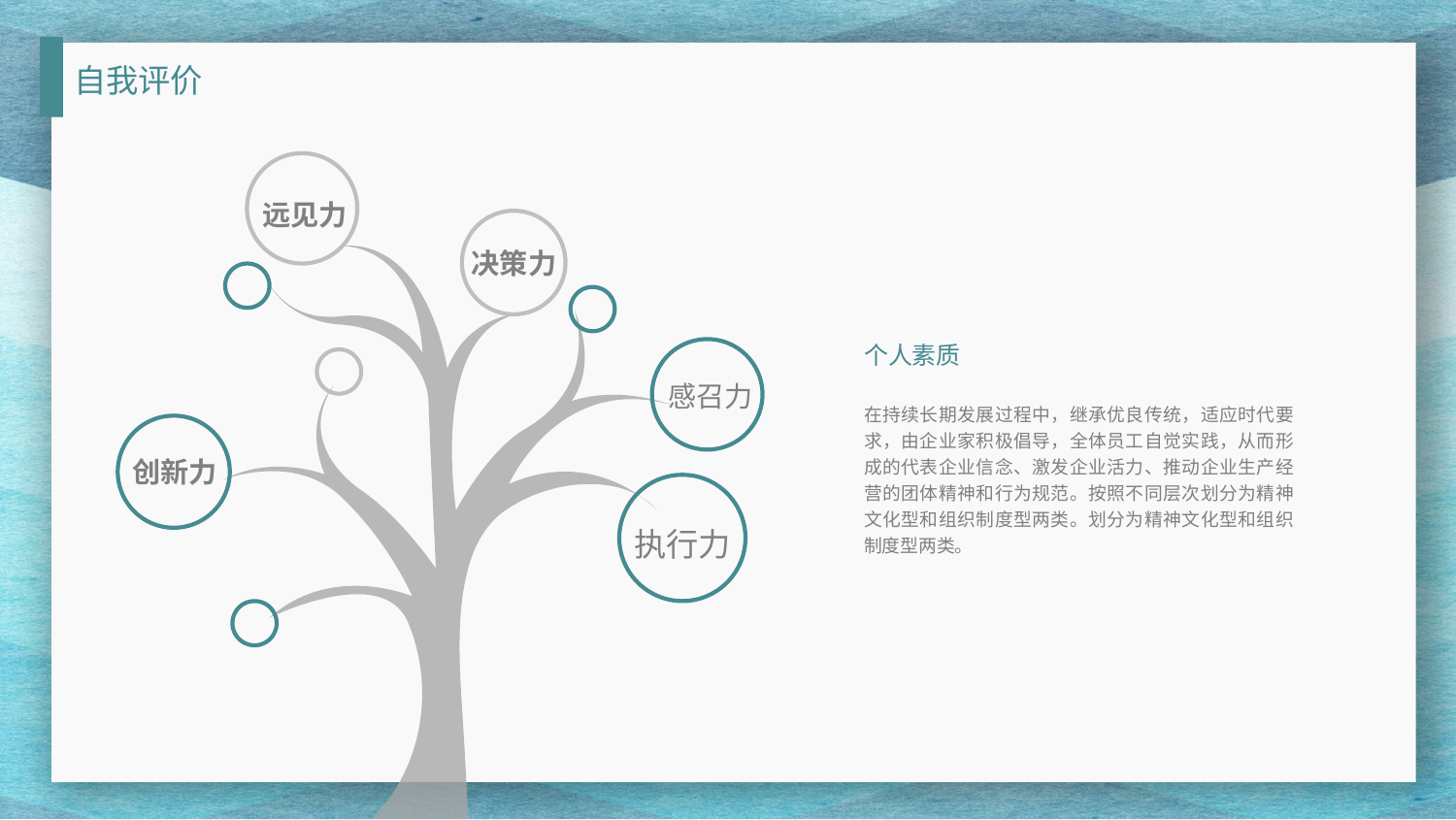

自我评价

远见力

决策力

个人素质

感召力

在持续长期发展过程中，继承优良传统，适应时代要求，由企业家积极倡导，全体员工自觉实践，从而形成的代表企业信念、激发企业活力、推动企业生产经营的团体精神和行为规范。按照不同层次划分为精神文化型和组织制度型两类。划分为精神文化型和组织制度型两类。

创新力

执行力